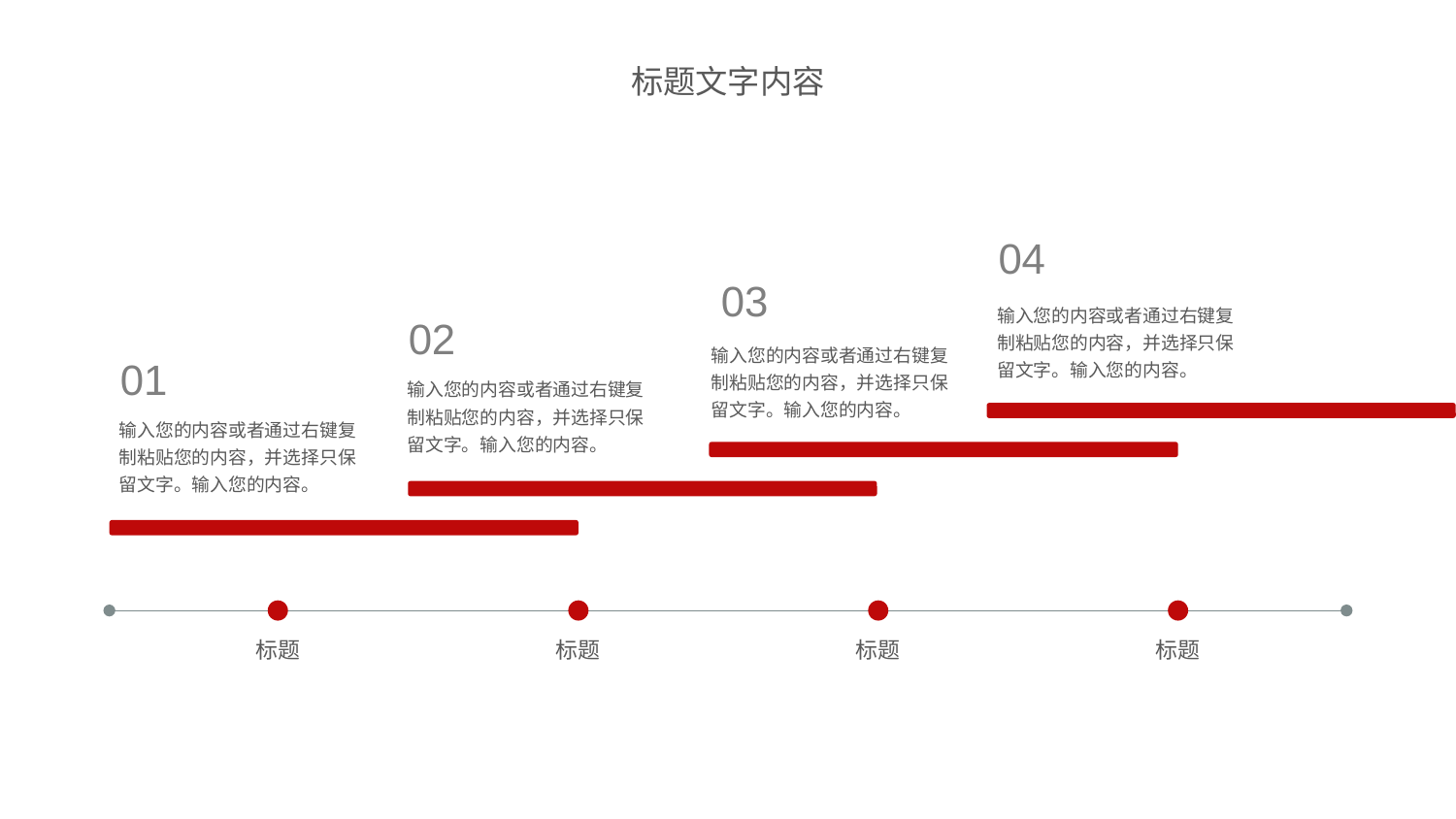

标题文字内容
04
03
输入您的内容或者通过右键复制粘贴您的内容，并选择只保留文字。输入您的内容。
02
输入您的内容或者通过右键复制粘贴您的内容，并选择只保留文字。输入您的内容。
01
输入您的内容或者通过右键复制粘贴您的内容，并选择只保留文字。输入您的内容。

输入您的内容或者通过右键复制粘贴您的内容，并选择只保留文字。输入您的内容。

标题
标题
标题
标题